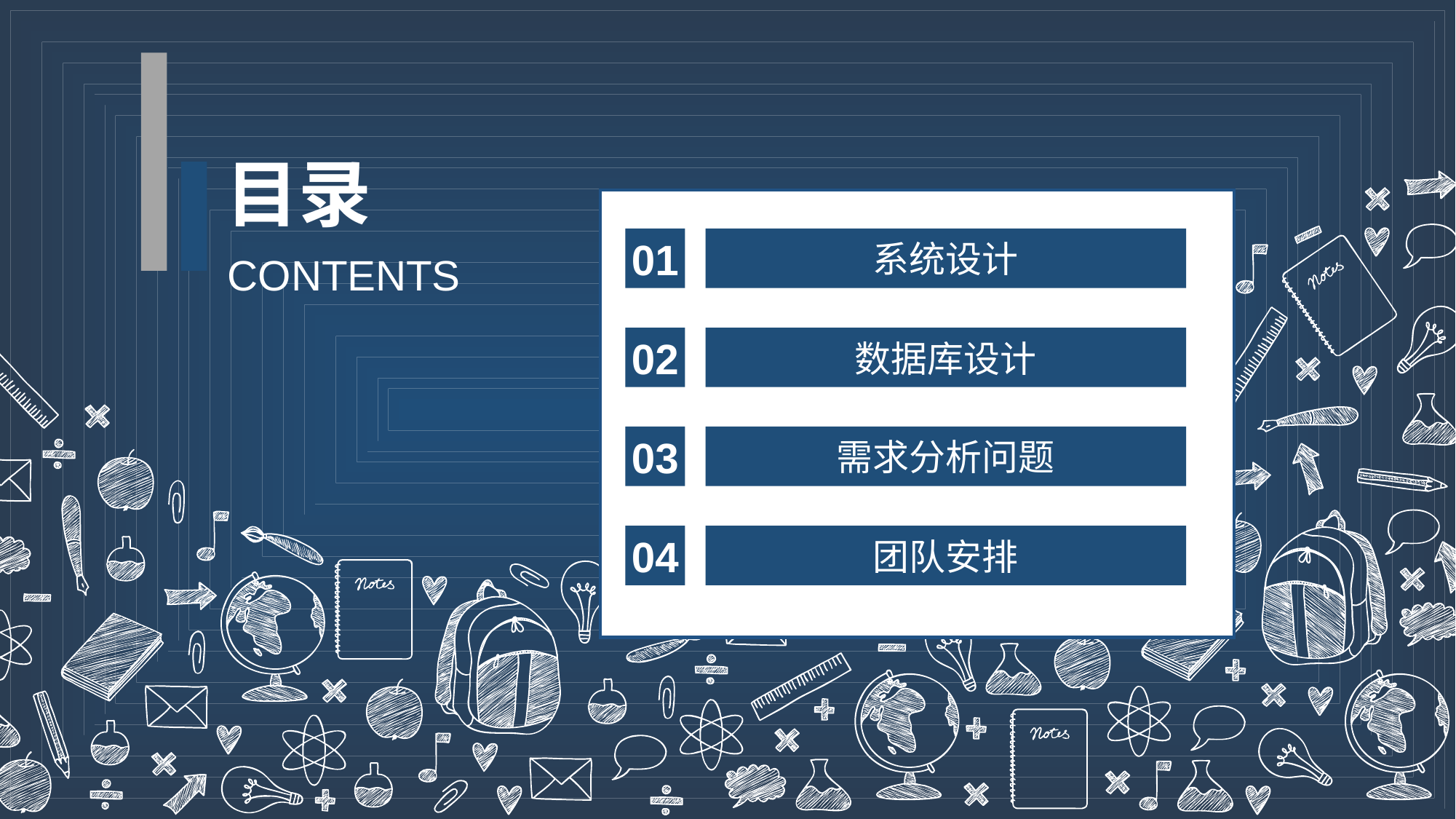

目录

01
系统设计
CONTENTS
02
数据库设计
03
需求分析问题
04
团队安排